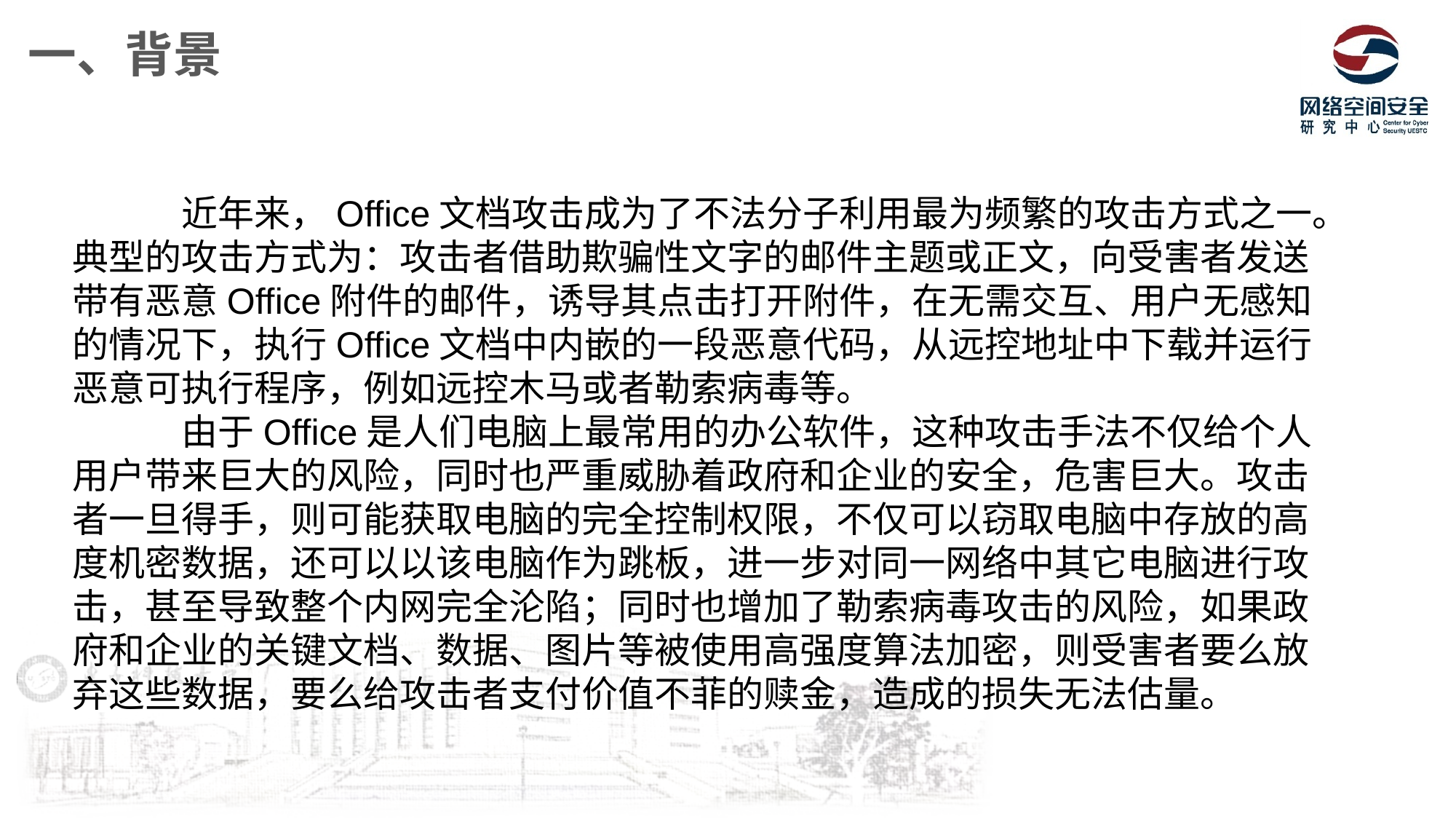

一、背景
	近年来，Office文档攻击成为了不法分子利用最为频繁的攻击方式之一。典型的攻击方式为：攻击者借助欺骗性文字的邮件主题或正文，向受害者发送带有恶意Office附件的邮件，诱导其点击打开附件，在无需交互、用户无感知的情况下，执行Office文档中内嵌的一段恶意代码，从远控地址中下载并运行恶意可执行程序，例如远控木马或者勒索病毒等。
	由于Office是人们电脑上最常用的办公软件，这种攻击手法不仅给个人用户带来巨大的风险，同时也严重威胁着政府和企业的安全，危害巨大。攻击者一旦得手，则可能获取电脑的完全控制权限，不仅可以窃取电脑中存放的高度机密数据，还可以以该电脑作为跳板，进一步对同一网络中其它电脑进行攻击，甚至导致整个内网完全沦陷；同时也增加了勒索病毒攻击的风险，如果政府和企业的关键文档、数据、图片等被使用高强度算法加密，则受害者要么放弃这些数据，要么给攻击者支付价值不菲的赎金，造成的损失无法估量。